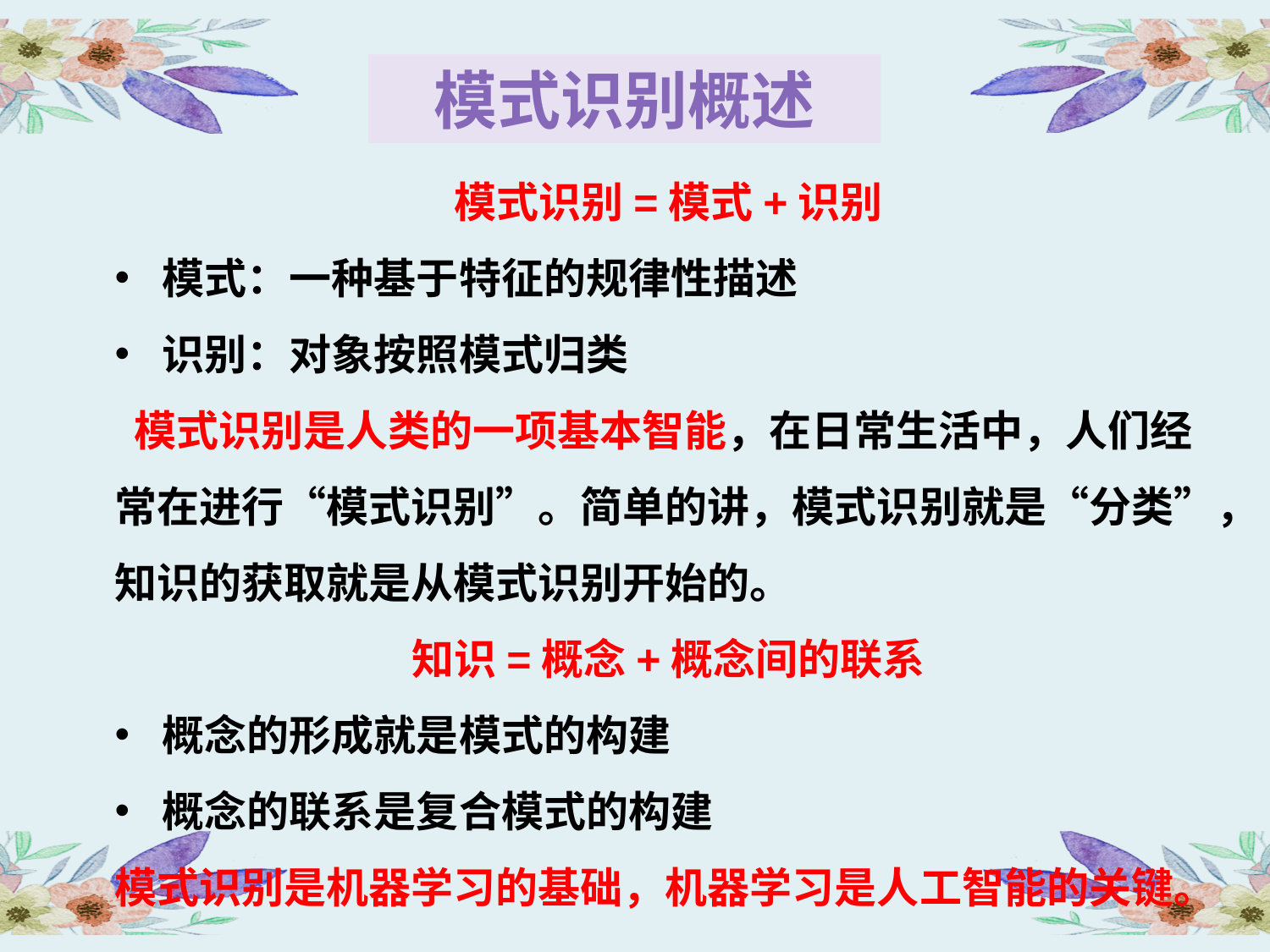

模式识别概述
模式识别=模式+识别
模式：一种基于特征的规律性描述
识别：对象按照模式归类
 模式识别是人类的一项基本智能，在日常生活中，人们经常在进行“模式识别”。简单的讲，模式识别就是“分类”，知识的获取就是从模式识别开始的。
知识=概念+概念间的联系
概念的形成就是模式的构建
概念的联系是复合模式的构建
模式识别是机器学习的基础，机器学习是人工智能的关键。